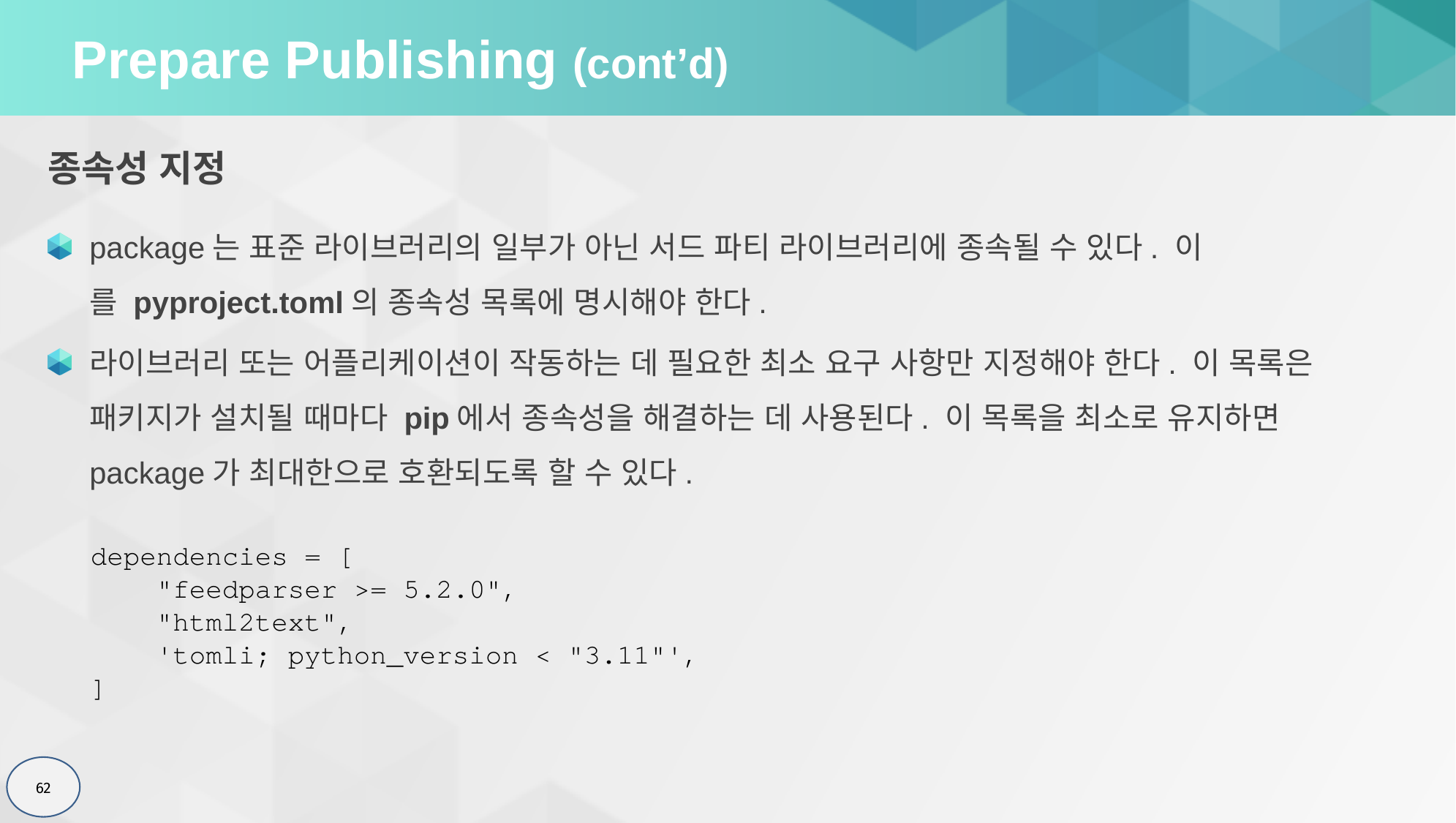

# Prepare Publishing (cont’d)
종속성 지정
package는 표준 라이브러리의 일부가 아닌 서드 파티 라이브러리에 종속될 수 있다. 이를 pyproject.toml의 종속성 목록에 명시해야 한다.
라이브러리 또는 어플리케이션이 작동하는 데 필요한 최소 요구 사항만 지정해야 한다. 이 목록은 패키지가 설치될 때마다 pip에서 종속성을 해결하는 데 사용된다. 이 목록을 최소로 유지하면 package가 최대한으로 호환되도록 할 수 있다.

dependencies = [
    "feedparser >= 5.2.0",
    "html2text",
    'tomli; python_version < "3.11"',
]